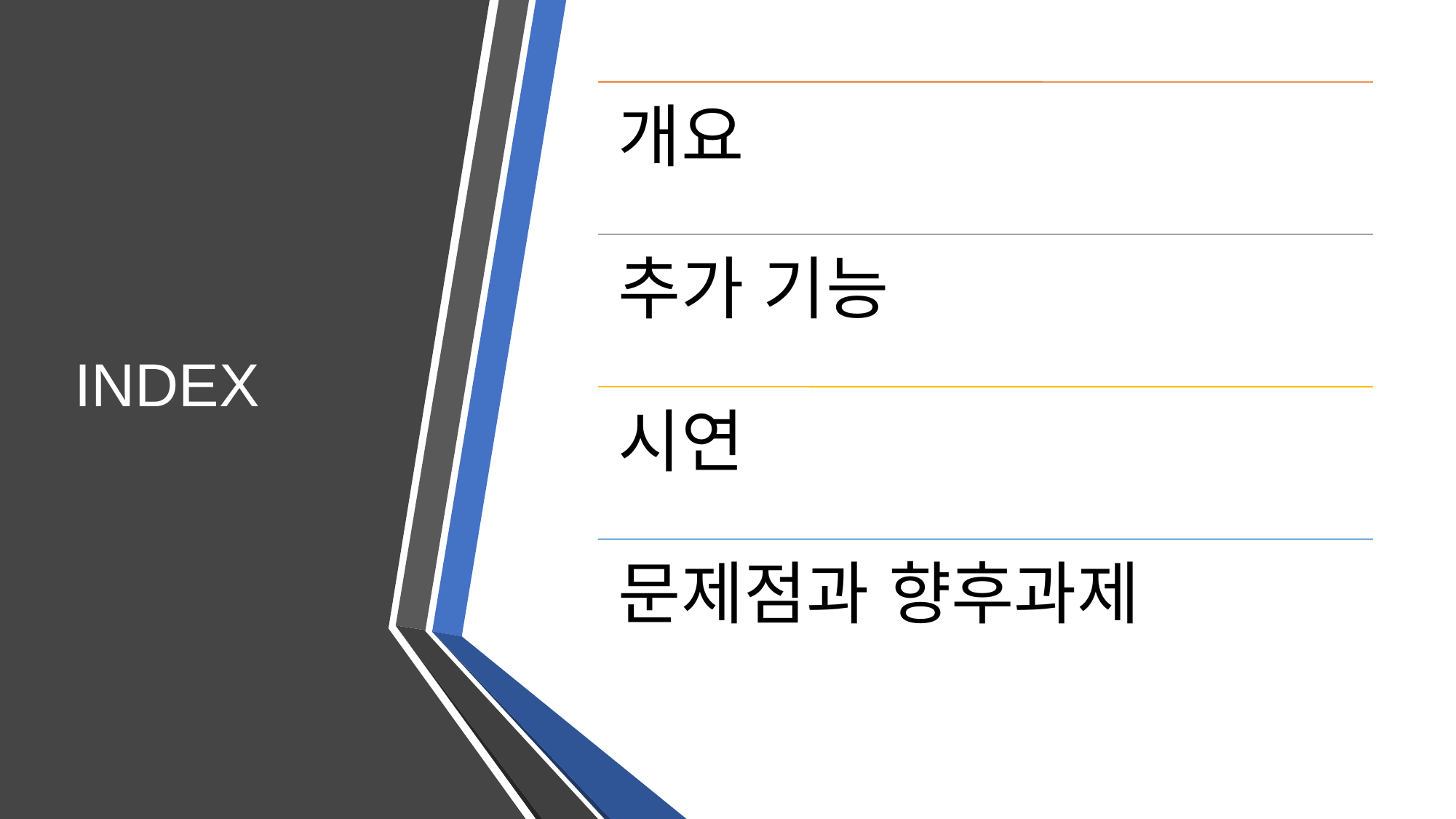

# INDEX
개요
추가 기능
시연
문제점과 향후과제